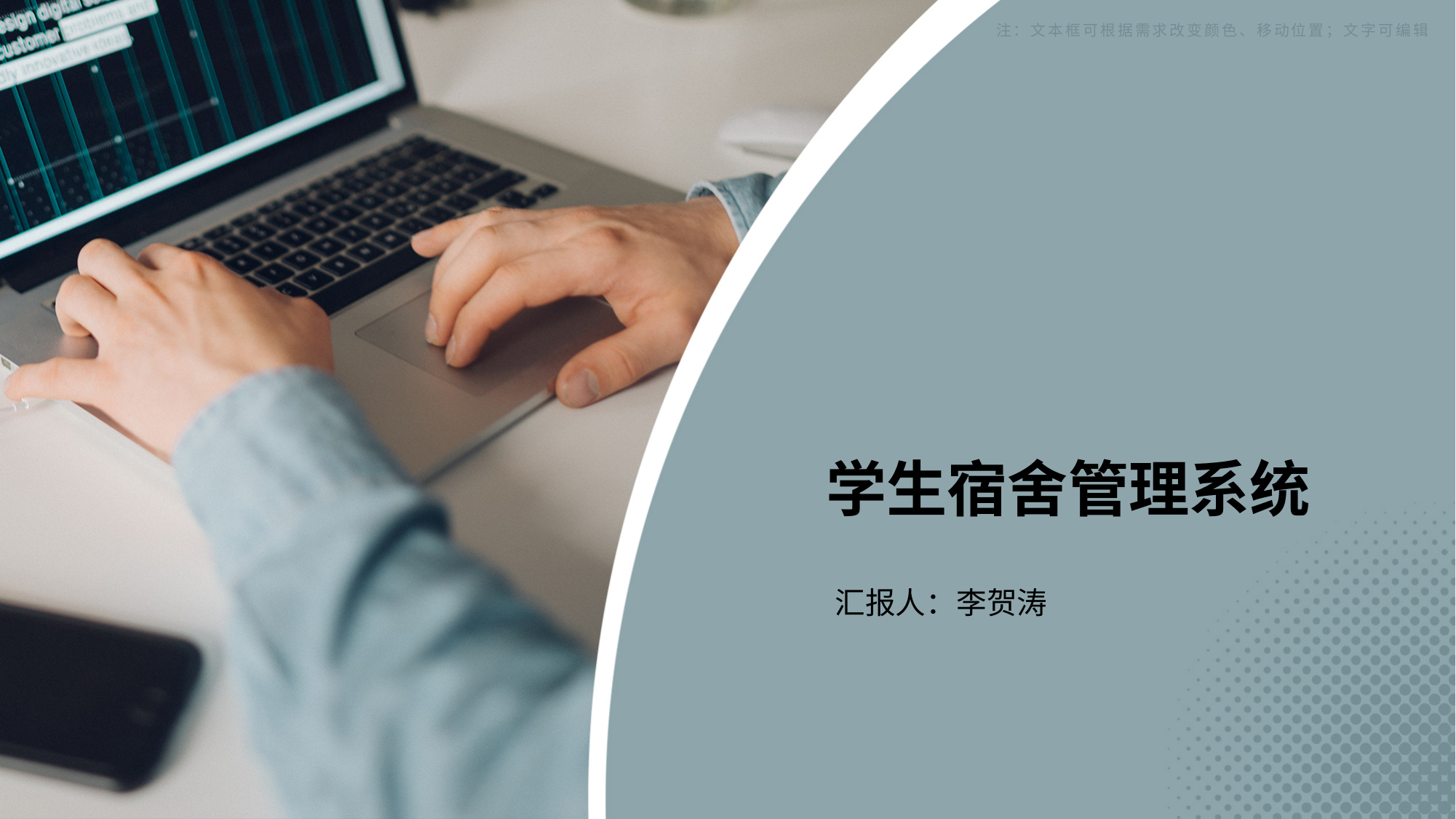

注：文本框可根据需求改变颜色、移动位置；文字可编辑

学生宿舍管理系统
汇报人：李贺涛